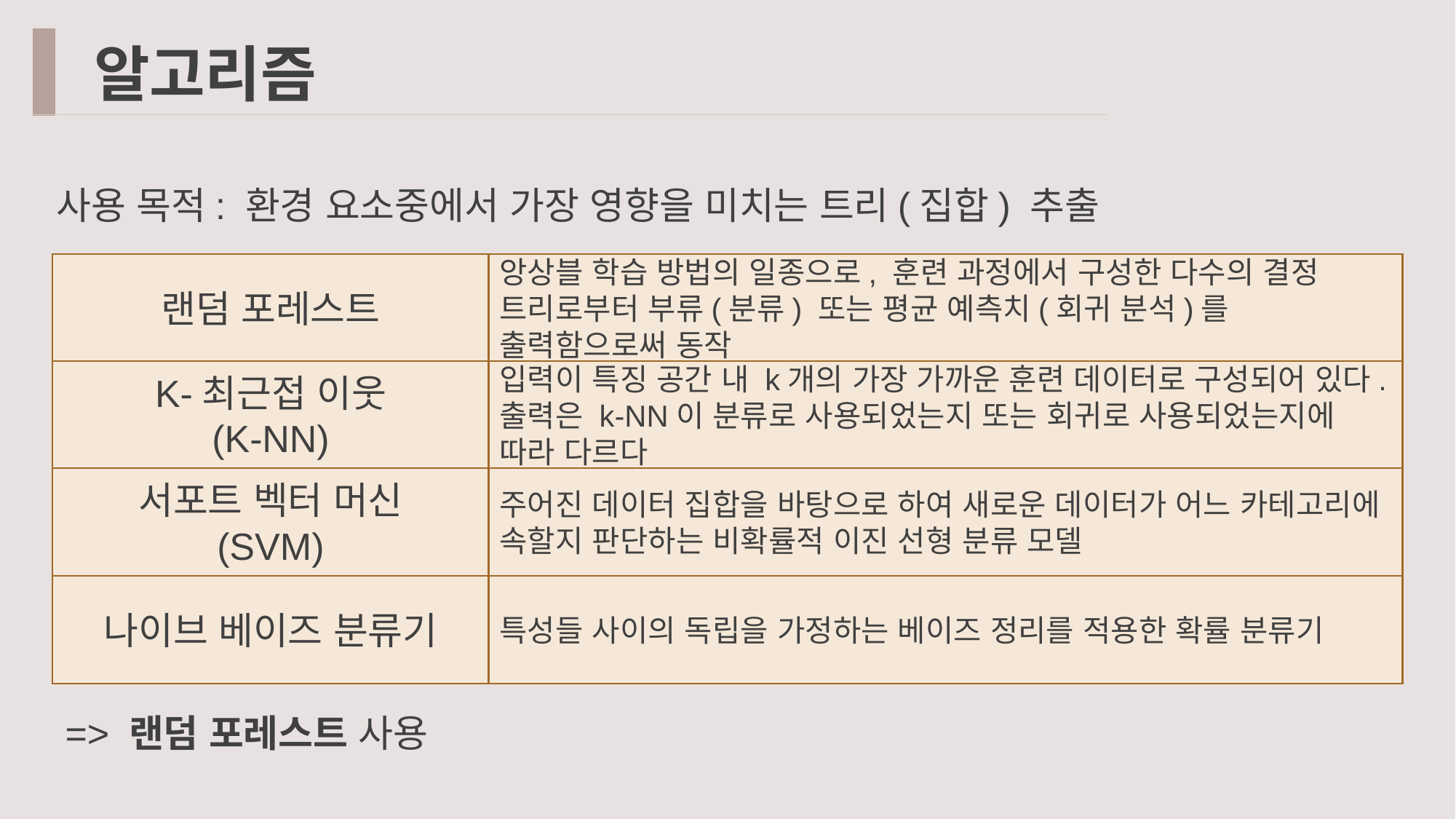

알고리즘
사용 목적: 환경 요소중에서 가장 영향을 미치는 트리(집합) 추출
랜덤 포레스트
앙상블 학습 방법의 일종으로, 훈련 과정에서 구성한 다수의 결정 트리로부터 부류(분류) 또는 평균 예측치(회귀 분석)를 출력함으로써 동작
K-최근접 이웃
(K-NN)
입력이 특징 공간 내 k개의 가장 가까운 훈련 데이터로 구성되어 있다. 출력은 k-NN이 분류로 사용되었는지 또는 회귀로 사용되었는지에 따라 다르다
서포트 벡터 머신
(SVM)
주어진 데이터 집합을 바탕으로 하여 새로운 데이터가 어느 카테고리에 속할지 판단하는 비확률적 이진 선형 분류 모델
나이브 베이즈 분류기
특성들 사이의 독립을 가정하는 베이즈 정리를 적용한 확률 분류기
=> 랜덤 포레스트 사용